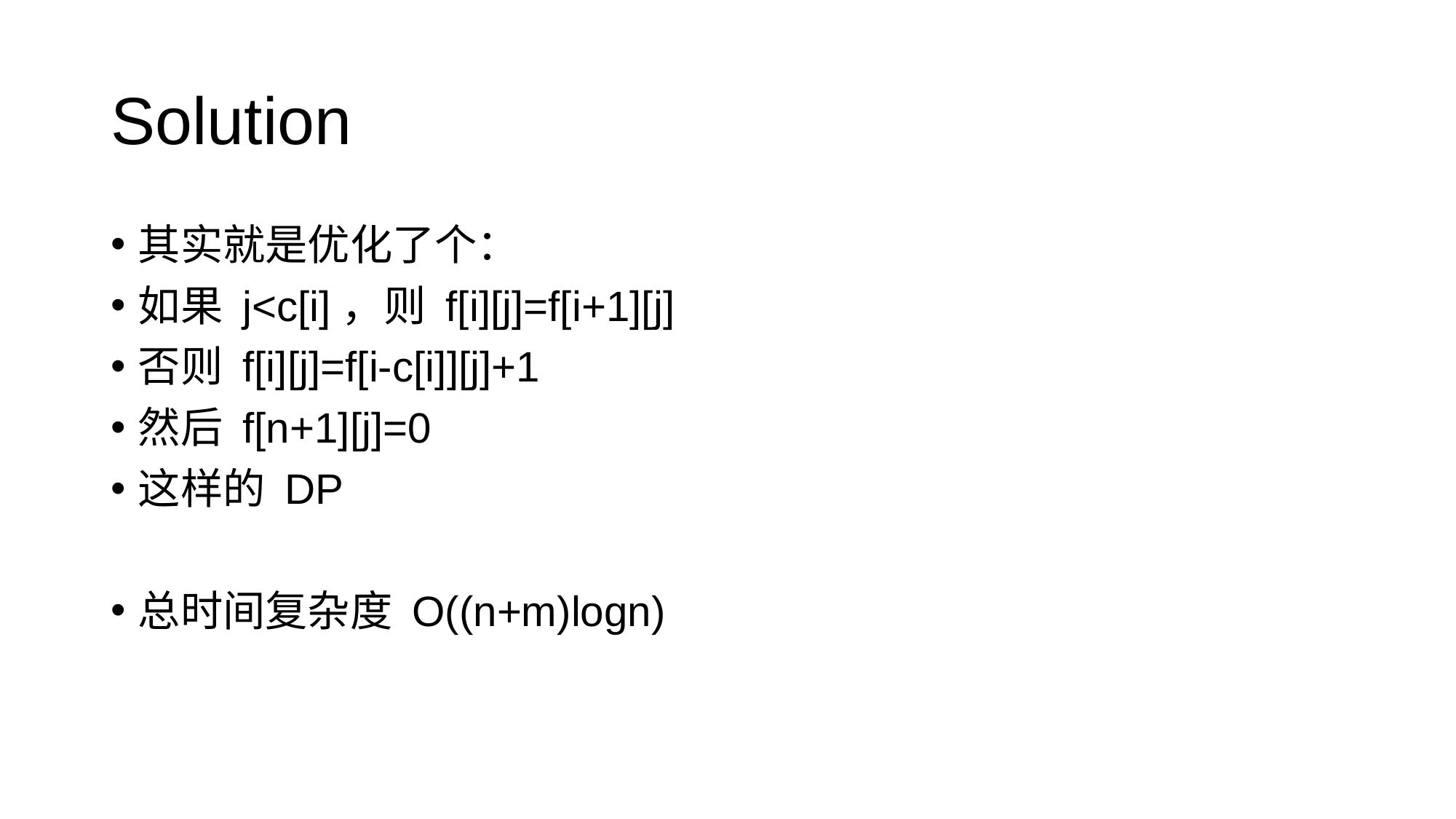

# Solution
其实就是优化了个：
如果 j<c[i]，则 f[i][j]=f[i+1][j]
否则 f[i][j]=f[i-c[i]][j]+1
然后 f[n+1][j]=0
这样的 DP

总时间复杂度 O((n+m)logn)